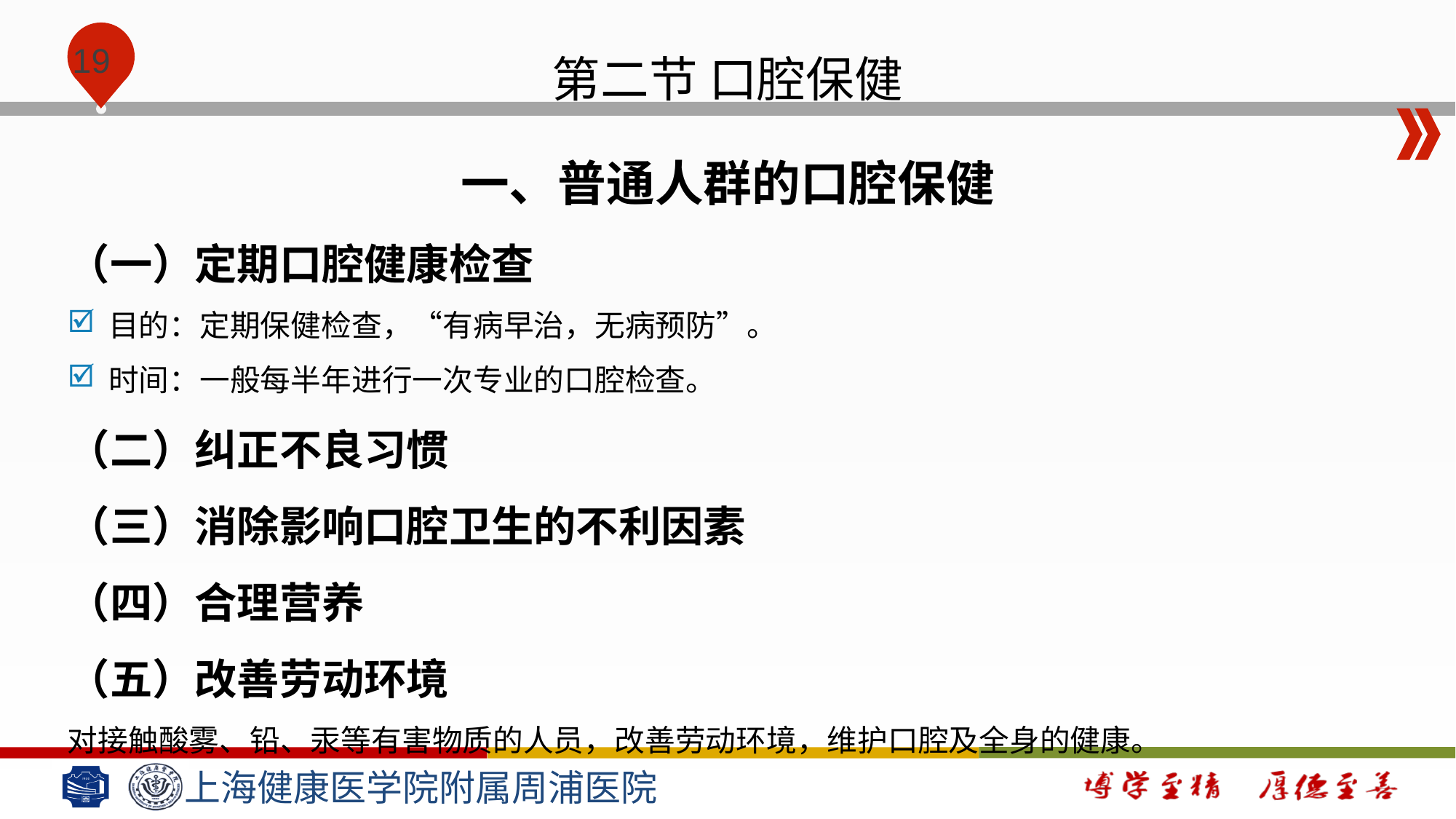

# 第二节 口腔保健
一、普通人群的口腔保健
（一）定期口腔健康检查
目的：定期保健检查，“有病早治，无病预防”。
时间：一般每半年进行一次专业的口腔检查。
（二）纠正不良习惯
（三）消除影响口腔卫生的不利因素
（四）合理营养
（五）改善劳动环境
对接触酸雾、铅、汞等有害物质的人员，改善劳动环境，维护口腔及全身的健康。